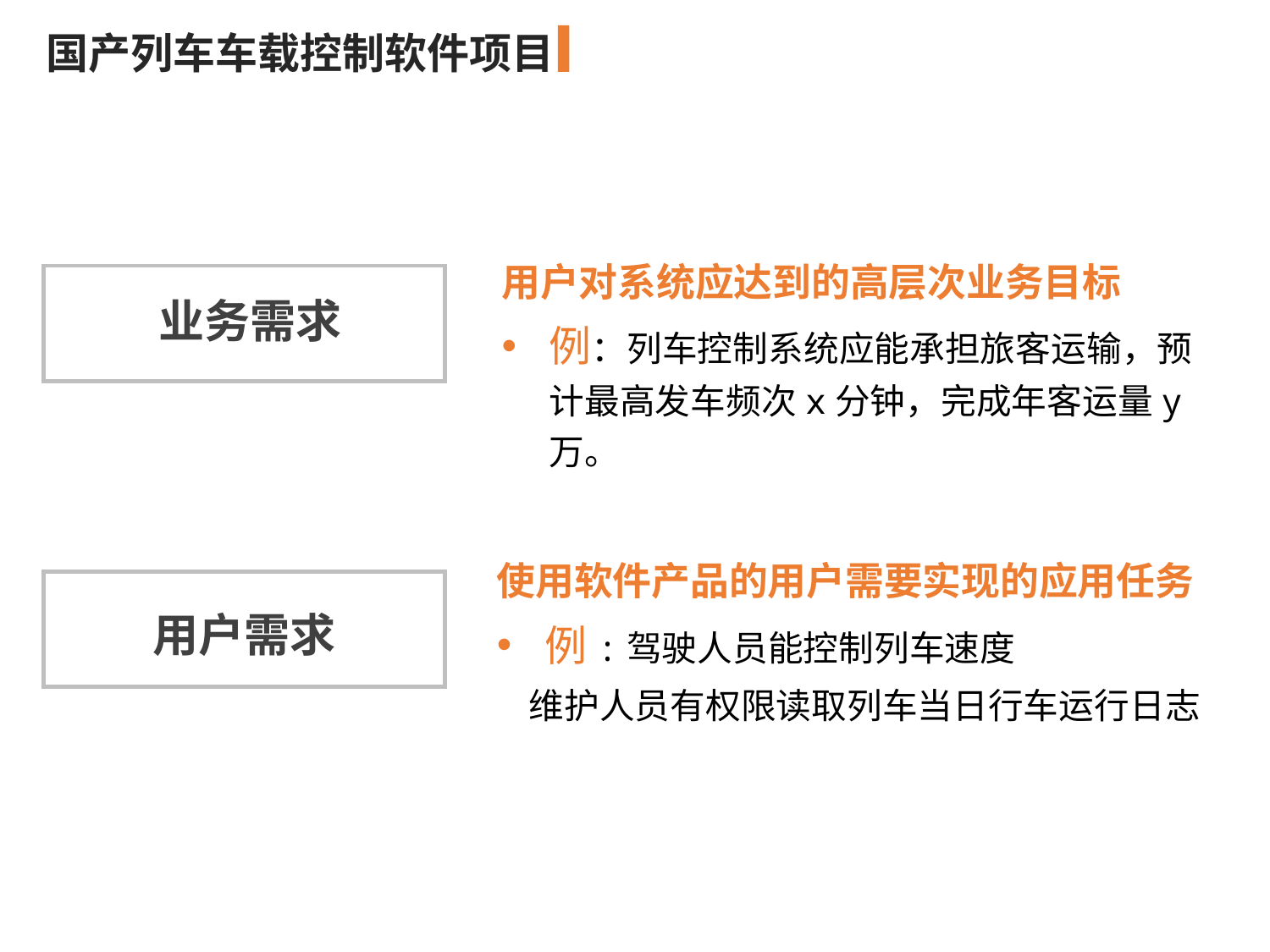

国产列车车载控制软件项目

用户对系统应达到的高层次业务目标
例：列车控制系统应能承担旅客运输，预计最高发车频次x分钟，完成年客运量y万。

业务需求
使用软件产品的用户需要实现的应用任务
例:驾驶人员能控制列车速度
   维护人员有权限读取列车当日行车运行日志

用户需求